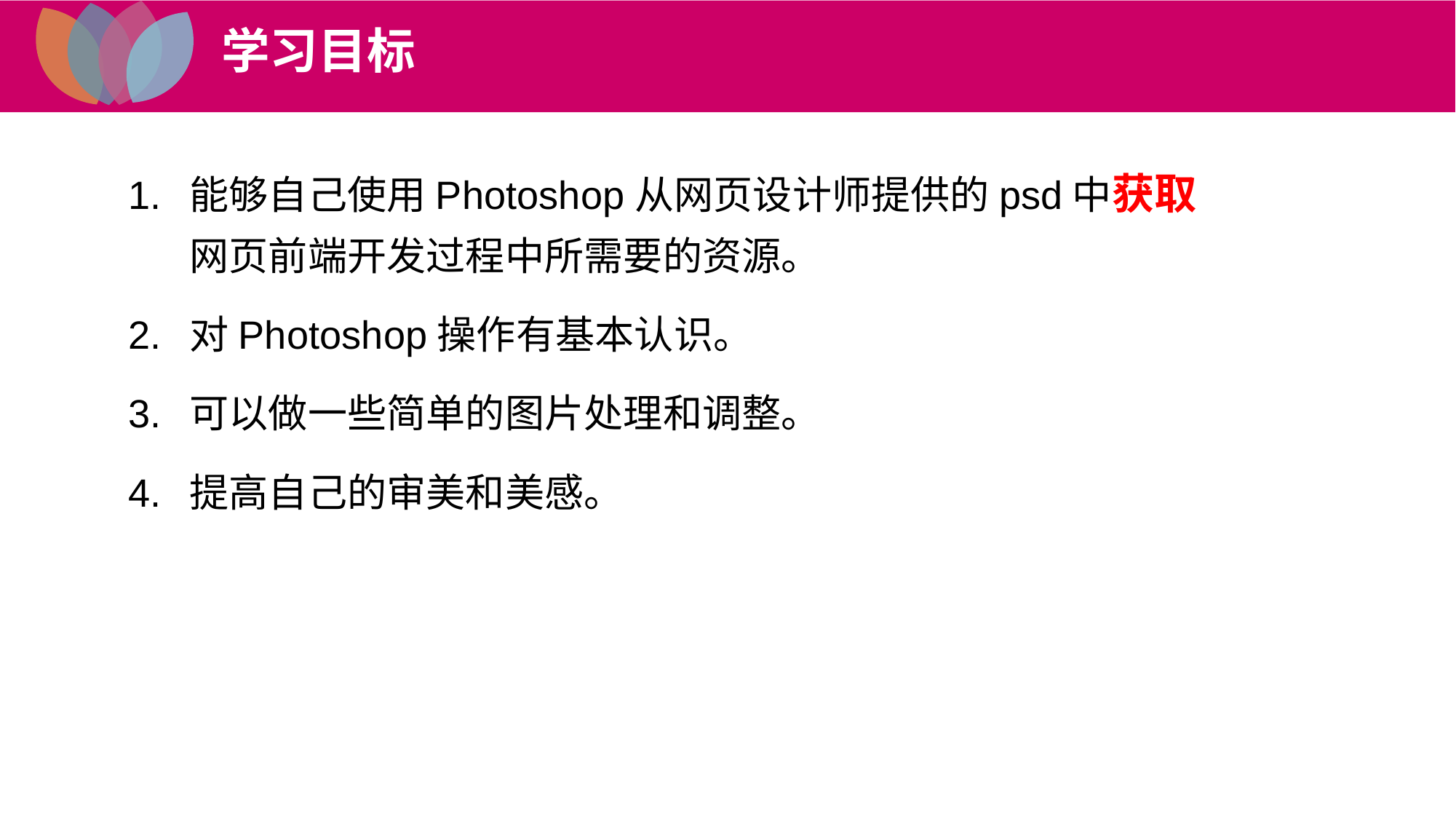

学习目标
能够自己使用Photoshop从网页设计师提供的psd中获取网页前端开发过程中所需要的资源。
对Photoshop操作有基本认识。
可以做一些简单的图片处理和调整。
提高自己的审美和美感。